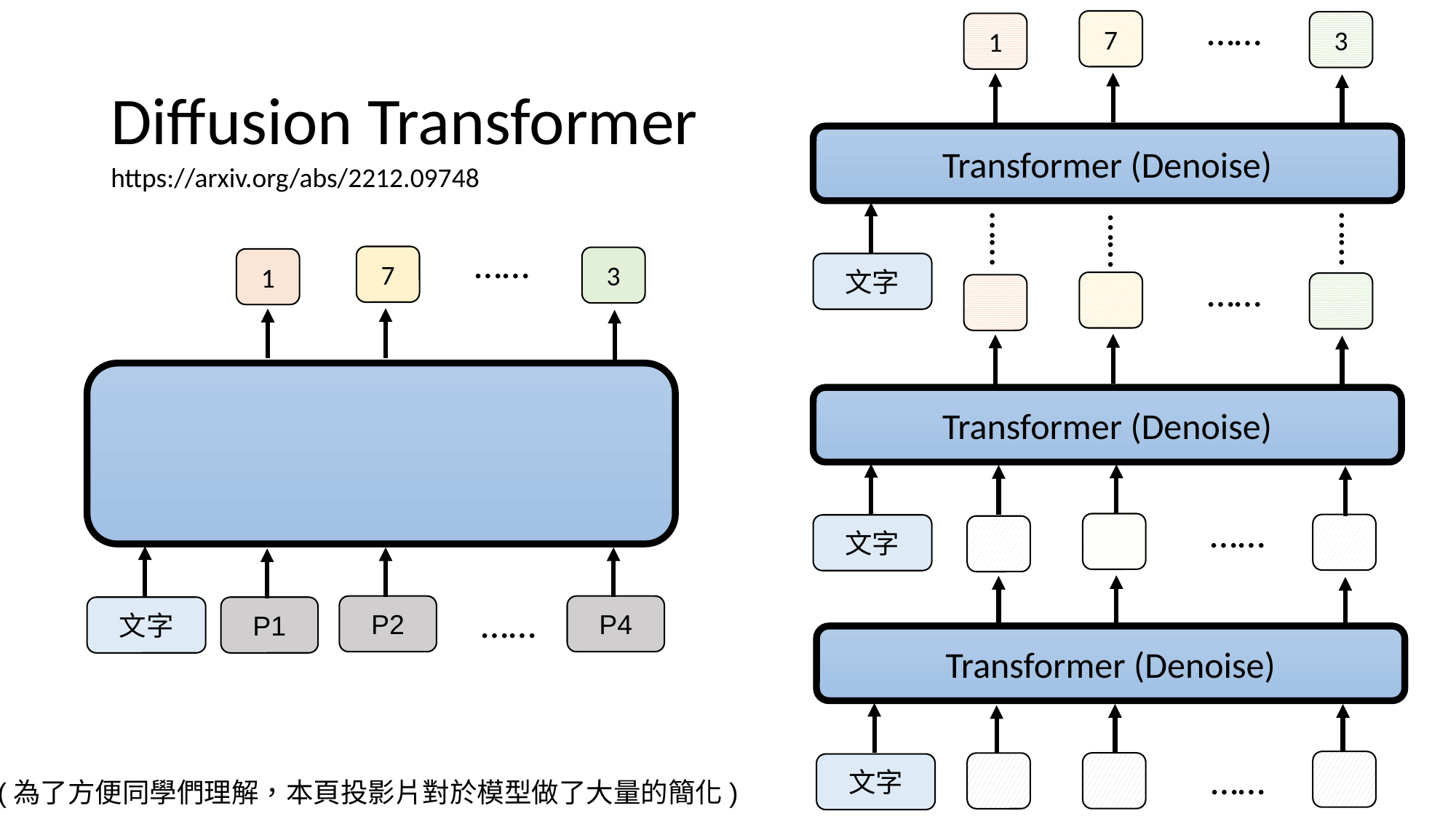

……
7
3
1
# Diffusion Transformer
Transformer (Denoise)
https://arxiv.org/abs/2212.09748
……
……
……
……
7
3
1
文字
……

Transformer (Denoise)
……

文字

……
P2
P4
文字
P1
Transformer (Denoise)
……

文字
(為了方便同學們理解，本頁投影片對於模型做了大量的簡化)